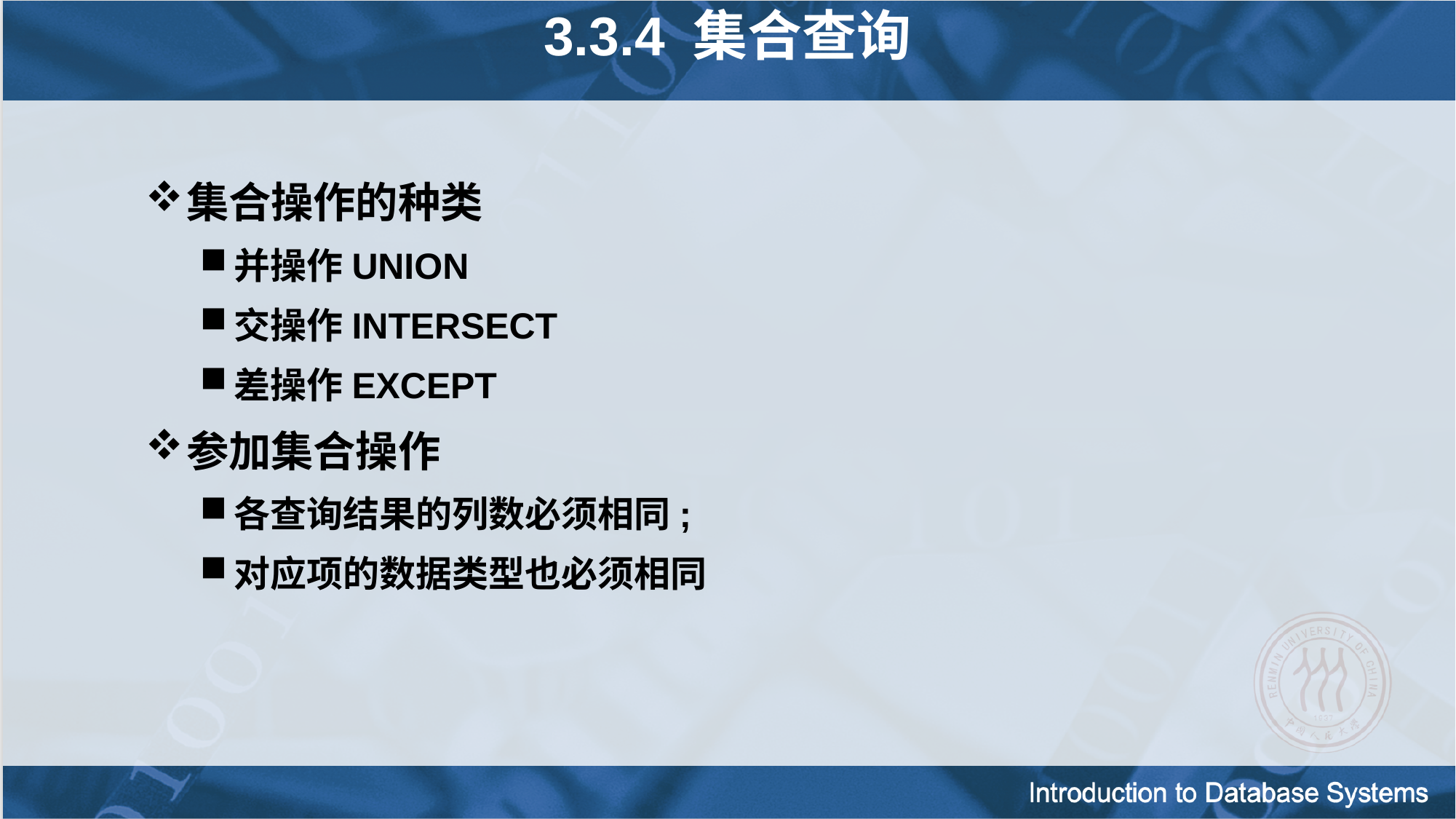

3.3.4 集合查询
集合操作的种类
并操作UNION
交操作INTERSECT
差操作EXCEPT
参加集合操作
各查询结果的列数必须相同;
对应项的数据类型也必须相同